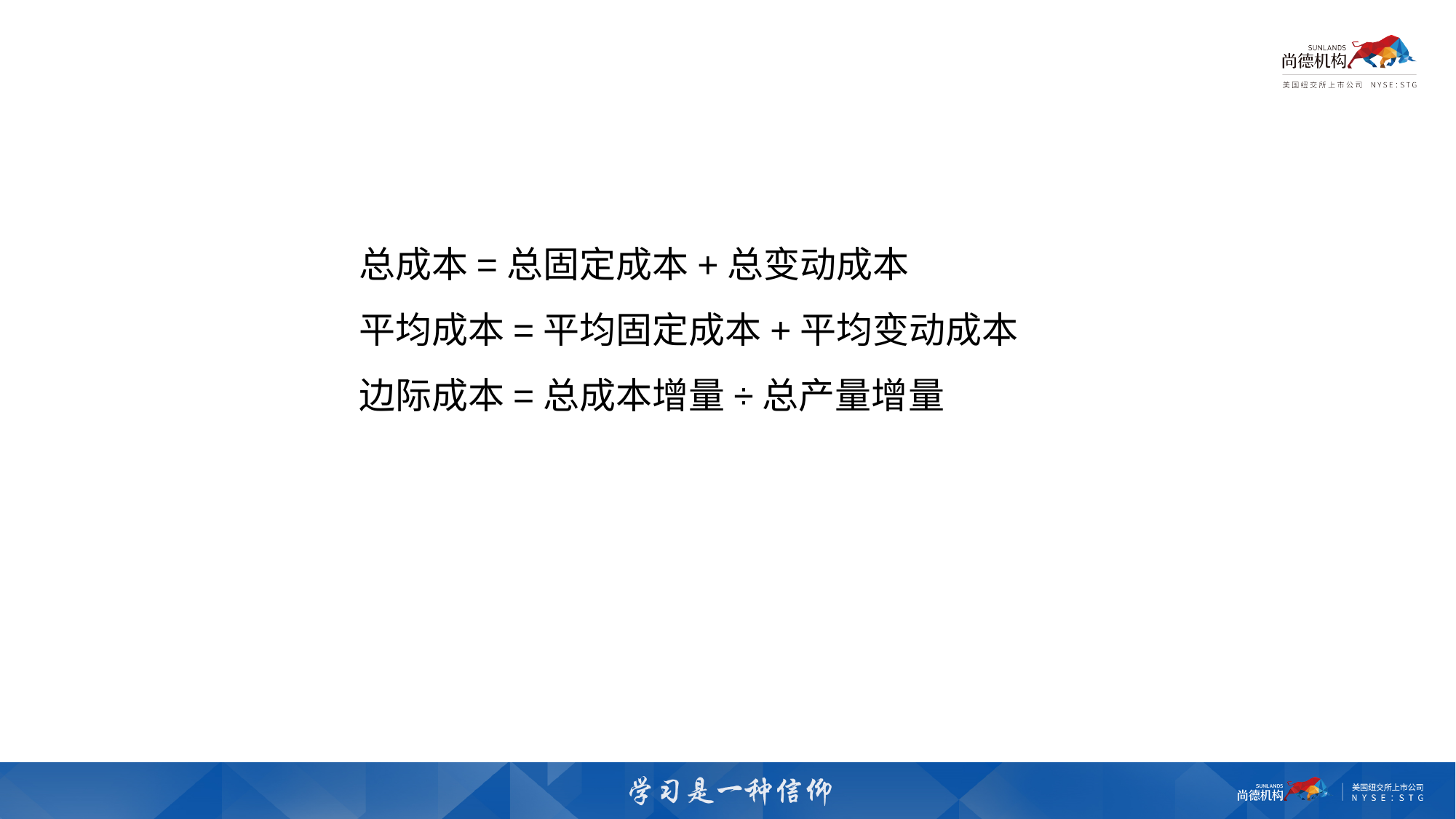

总成本=总固定成本+总变动成本
平均成本=平均固定成本+平均变动成本
边际成本=总成本增量÷总产量增量